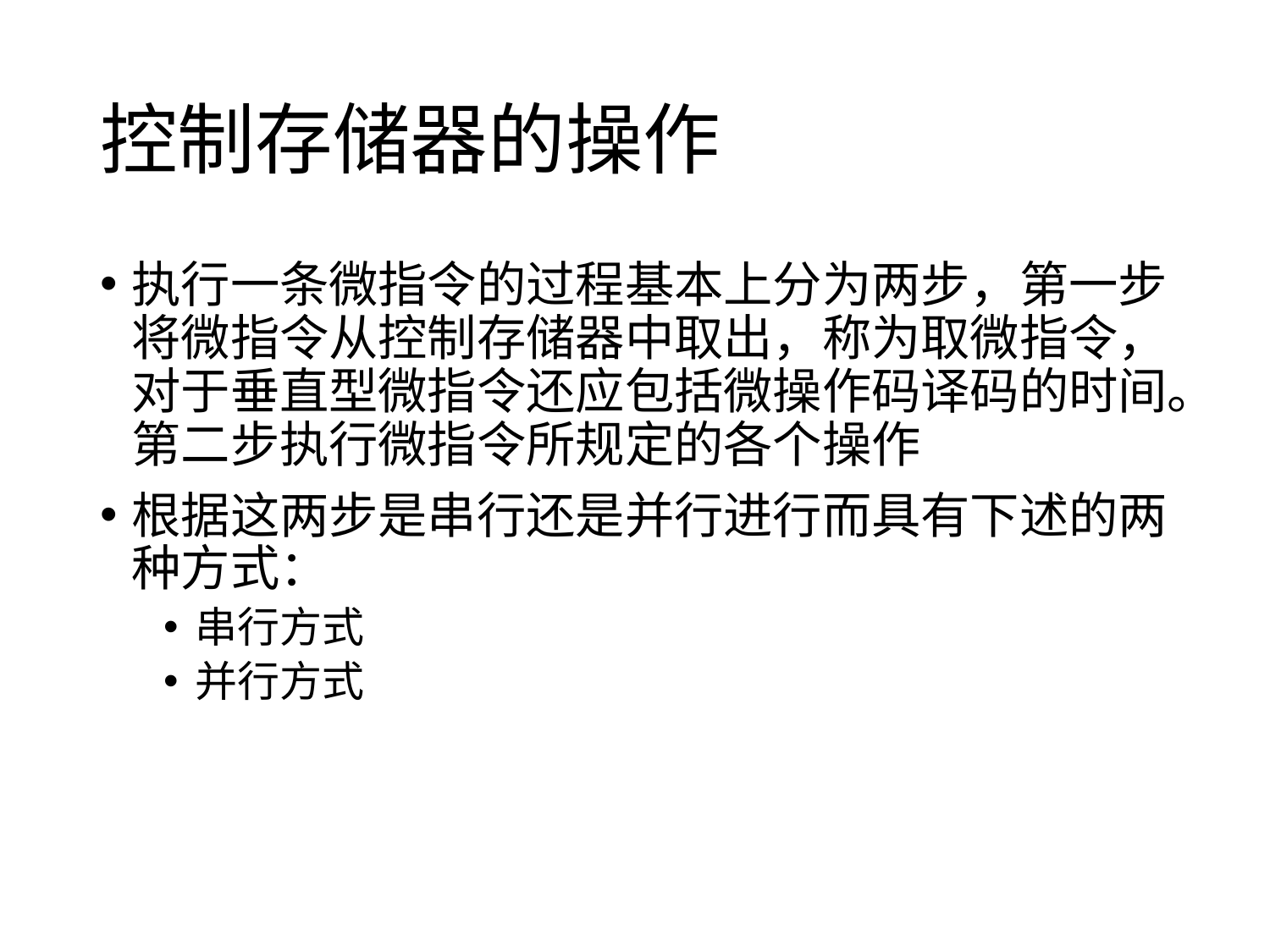

# 控制存储器的操作
执行一条微指令的过程基本上分为两步，第一步将微指令从控制存储器中取出，称为取微指令，对于垂直型微指令还应包括微操作码译码的时间。第二步执行微指令所规定的各个操作
根据这两步是串行还是并行进行而具有下述的两种方式：
串行方式
并行方式